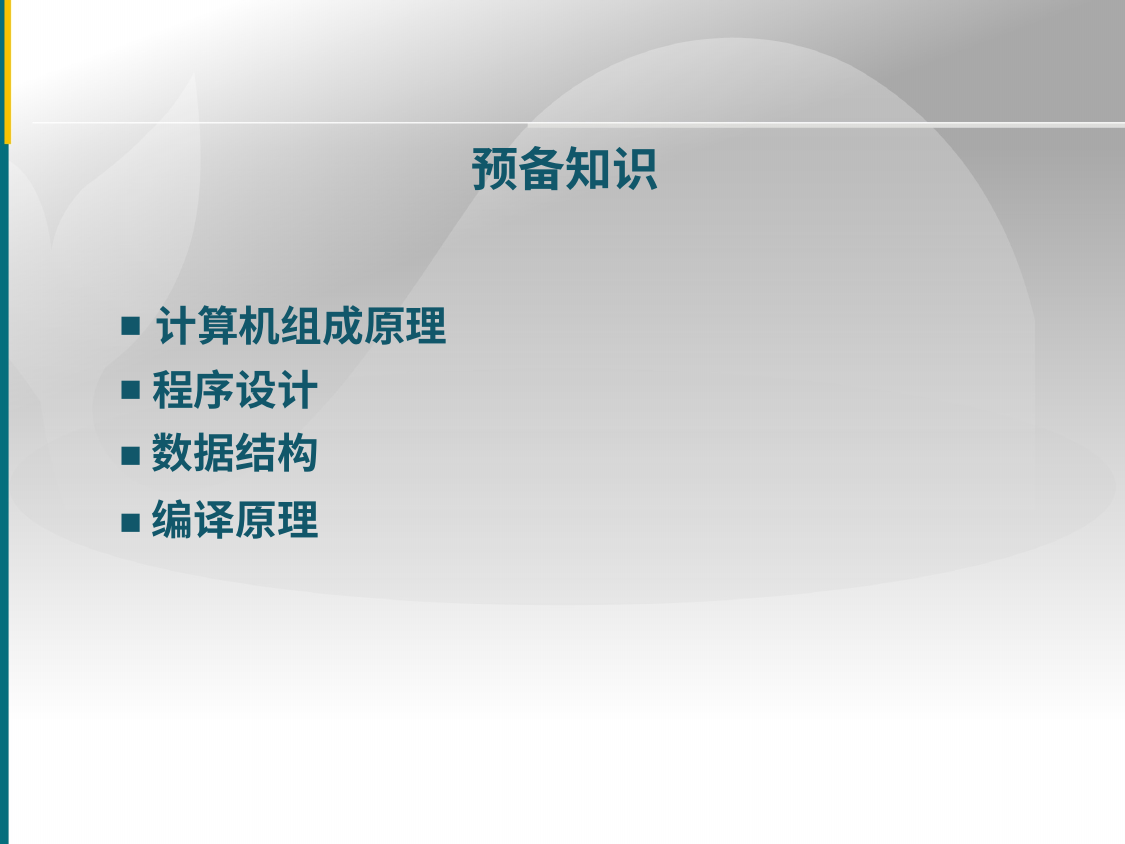

预备知识
计算机组成原理
■
程序设计
■
数据结构
■
编译原理
■